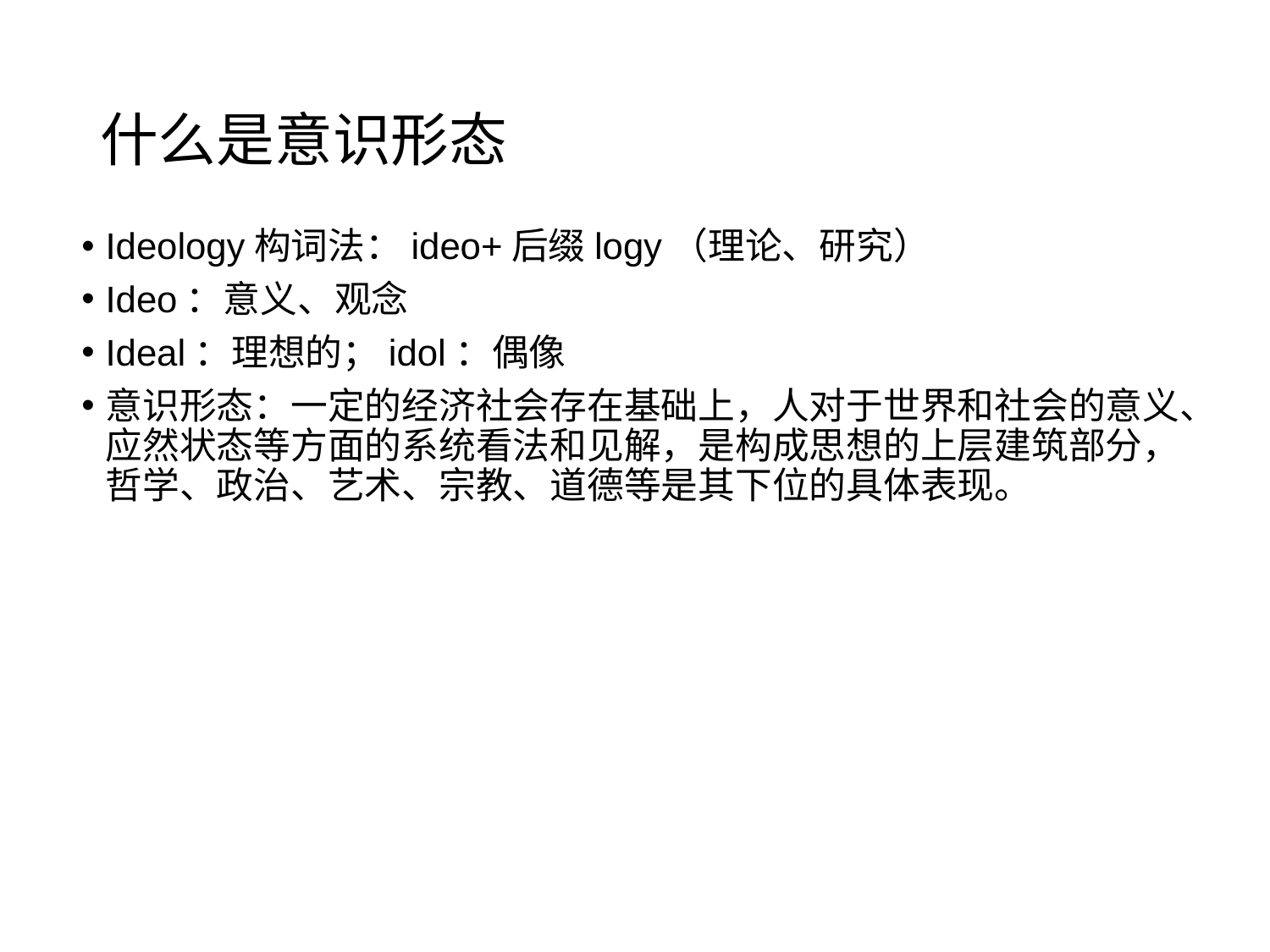

# 什么是意识形态
Ideology构词法：ideo+后缀logy（理论、研究）
Ideo：意义、观念
Ideal：理想的；idol：偶像
意识形态：一定的经济社会存在基础上，人对于世界和社会的意义、应然状态等方面的系统看法和见解，是构成思想的上层建筑部分，哲学、政治、艺术、宗教、道德等是其下位的具体表现。